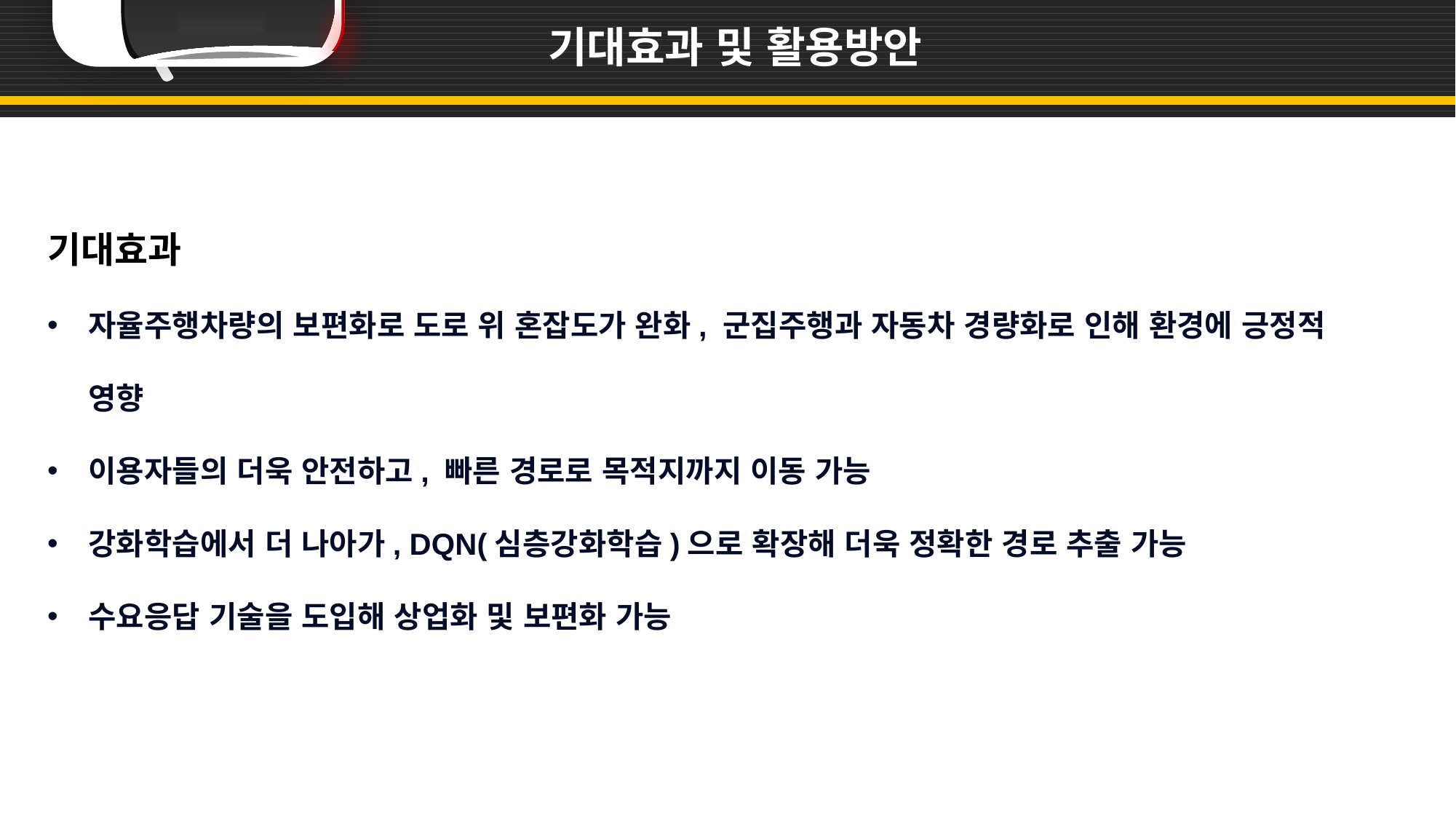

기대효과 및 활용방안
기대효과
자율주행차량의 보편화로 도로 위 혼잡도가 완화, 군집주행과 자동차 경량화로 인해 환경에 긍정적 영향
이용자들의 더욱 안전하고, 빠른 경로로 목적지까지 이동 가능
강화학습에서 더 나아가, DQN(심층강화학습)으로 확장해 더욱 정확한 경로 추출 가능
수요응답 기술을 도입해 상업화 및 보편화 가능